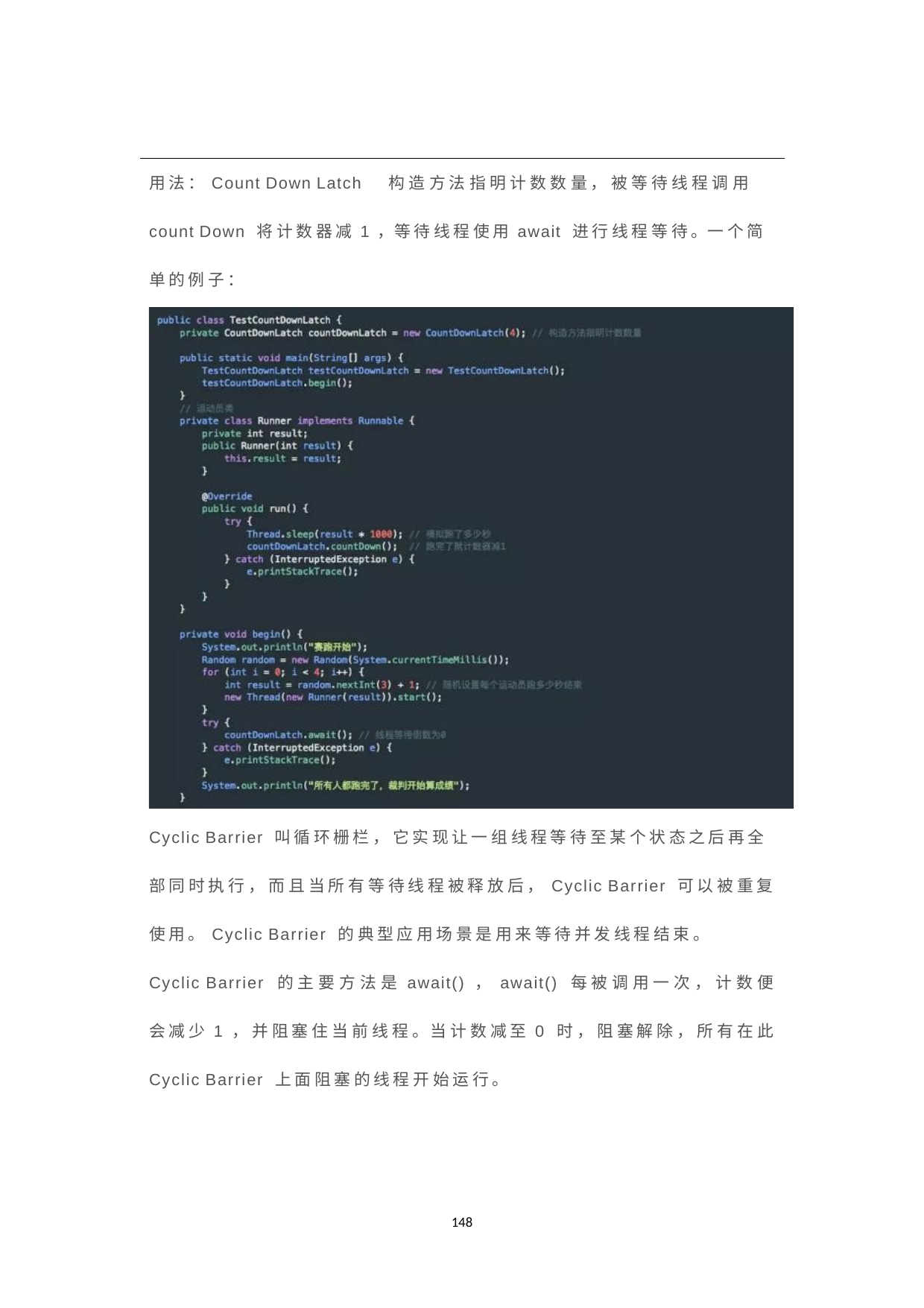

用 法 ： Count Down Latch	构 造 方 法 指 明 计 数 数 量 ， 被 等 待 线 程 调 用
count Down 将计数器减 1 ，等待线程使用 await 进行线程等待。一个 简单的例子：

Cyclic Barrier 叫循环栅栏， 它实现让一组线程等待至某个状态之后再全
部同时执行， 而且当所有等待线程被释放后， Cyclic Barrier 可以被重复 使用。 Cyclic Barrier 的典型应用场景是用来等待并发线程结束。
Cyclic Barrier 的主要方法是 await() ， await() 每被调用一次， 计数便 会减少 1 ， 并阻塞住当前线程。当计数减至 0 时， 阻塞解除， 所有在此 Cyclic Barrier 上面阻塞的线程开始运行。
148